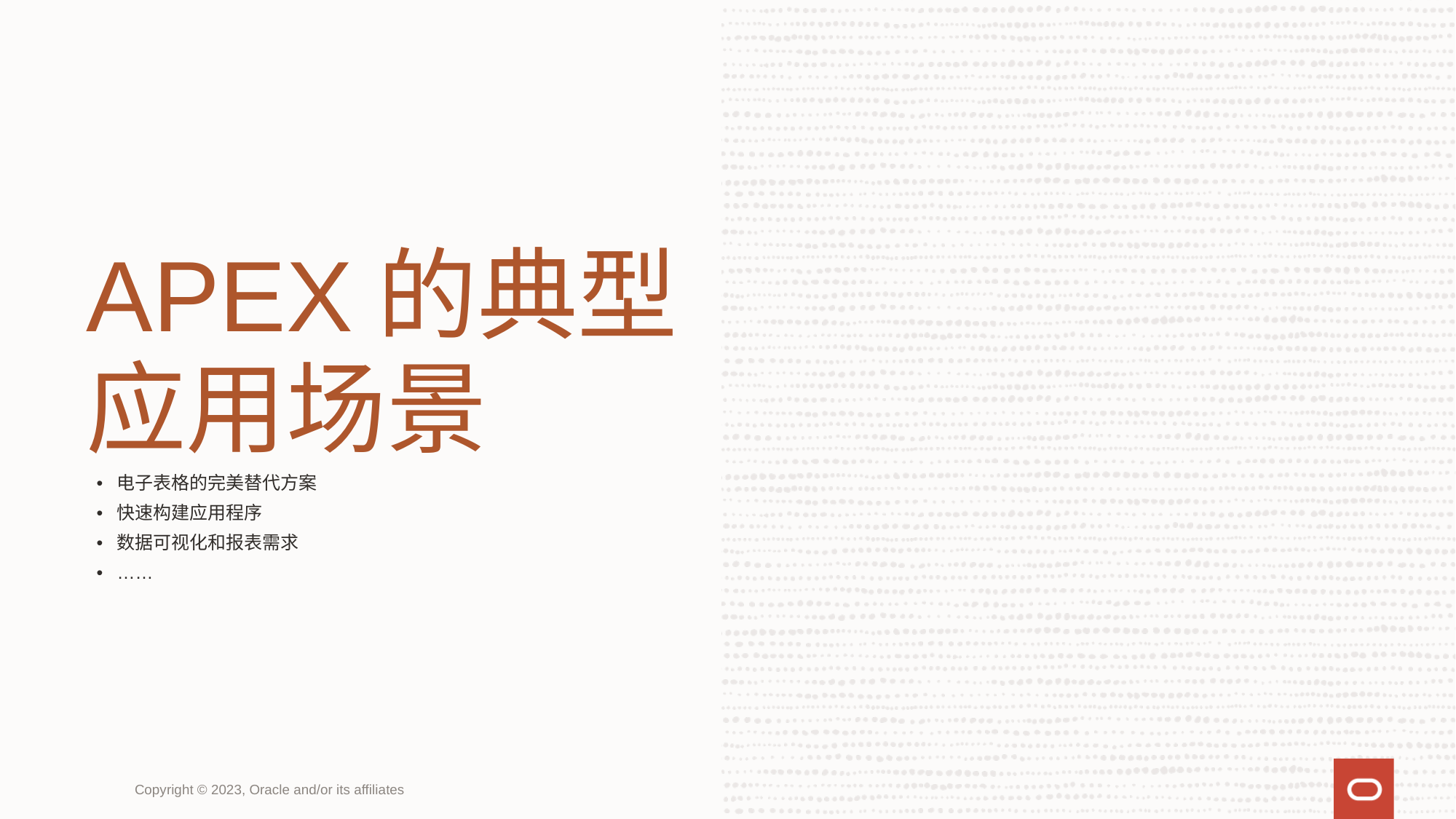

APEX的典型应用场景
电子表格的完美替代方案
快速构建应用程序
数据可视化和报表需求
……

Copyright © 2023, Oracle and/or its affiliates